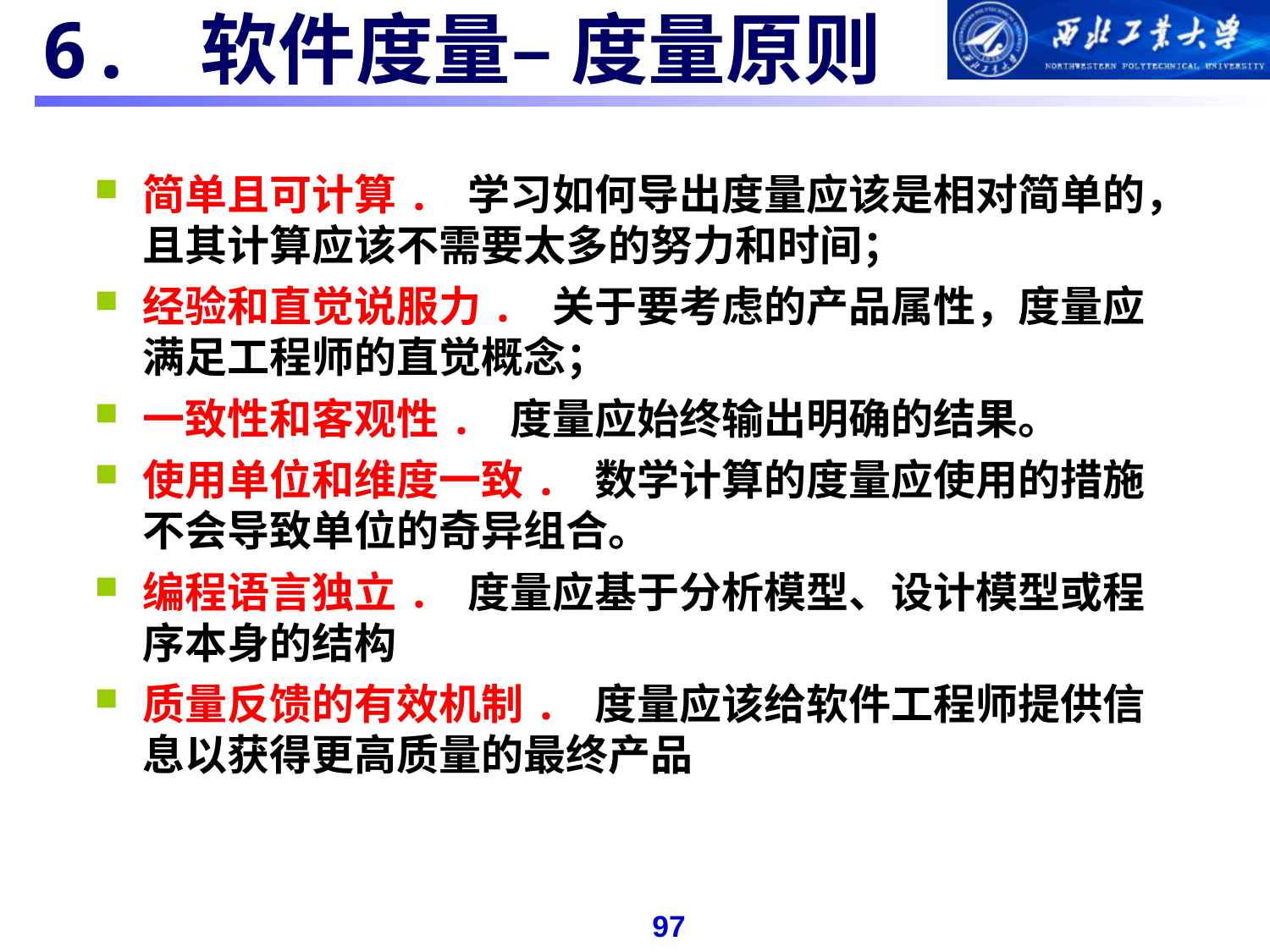

#
6. 软件度量– 度量原则
简单且可计算. 学习如何导出度量应该是相对简单的，且其计算应该不需要太多的努力和时间；
经验和直觉说服力. 关于要考虑的产品属性，度量应满足工程师的直觉概念；
一致性和客观性. 度量应始终输出明确的结果。
使用单位和维度一致. 数学计算的度量应使用的措施不会导致单位的奇异组合。
编程语言独立. 度量应基于分析模型、设计模型或程序本身的结构
质量反馈的有效机制. 度量应该给软件工程师提供信息以获得更高质量的最终产品